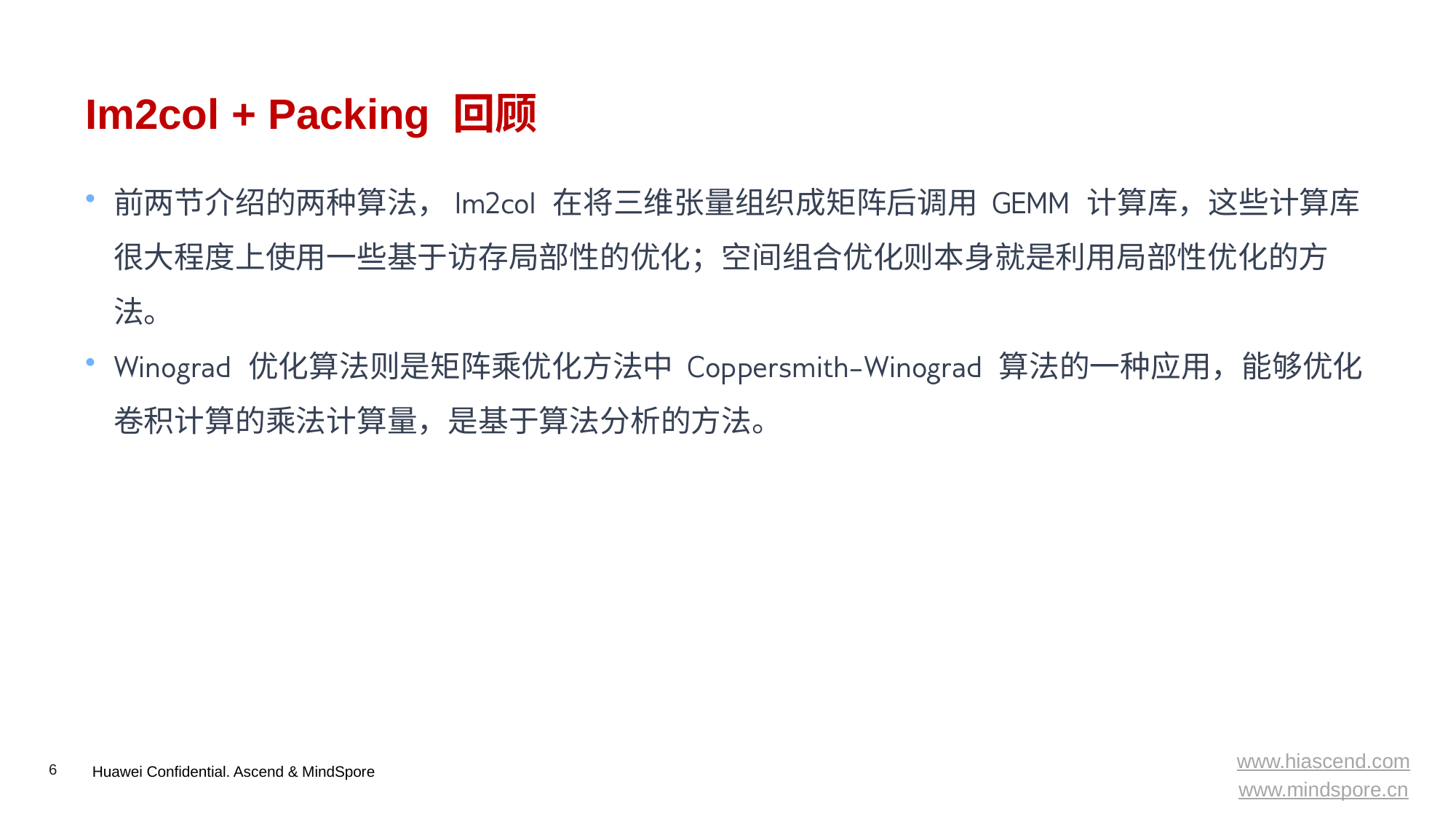

# Im2col + Packing 回顾
前两节介绍的两种算法，Im2col 在将三维张量组织成矩阵后调用 GEMM 计算库，这些计算库很大程度上使用一些基于访存局部性的优化；空间组合优化则本身就是利用局部性优化的方法。
Winograd 优化算法则是矩阵乘优化方法中 Coppersmith–Winograd 算法的一种应用，能够优化卷积计算的乘法计算量，是基于算法分析的方法。